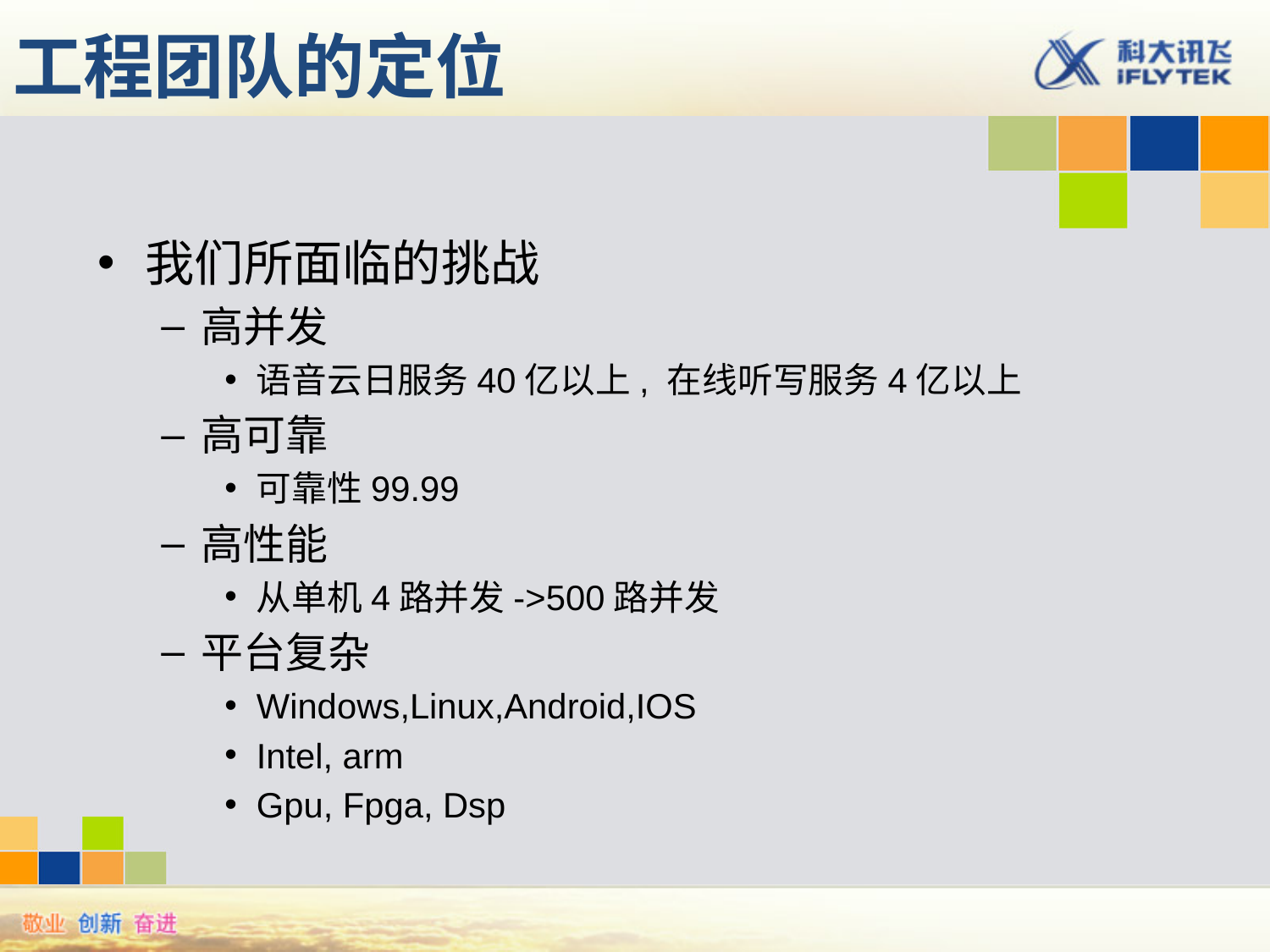

# 工程团队的定位
我们所面临的挑战
高并发
语音云日服务40亿以上, 在线听写服务4亿以上
高可靠
可靠性99.99
高性能
从单机4路并发->500路并发
平台复杂
Windows,Linux,Android,IOS
Intel, arm
Gpu, Fpga, Dsp